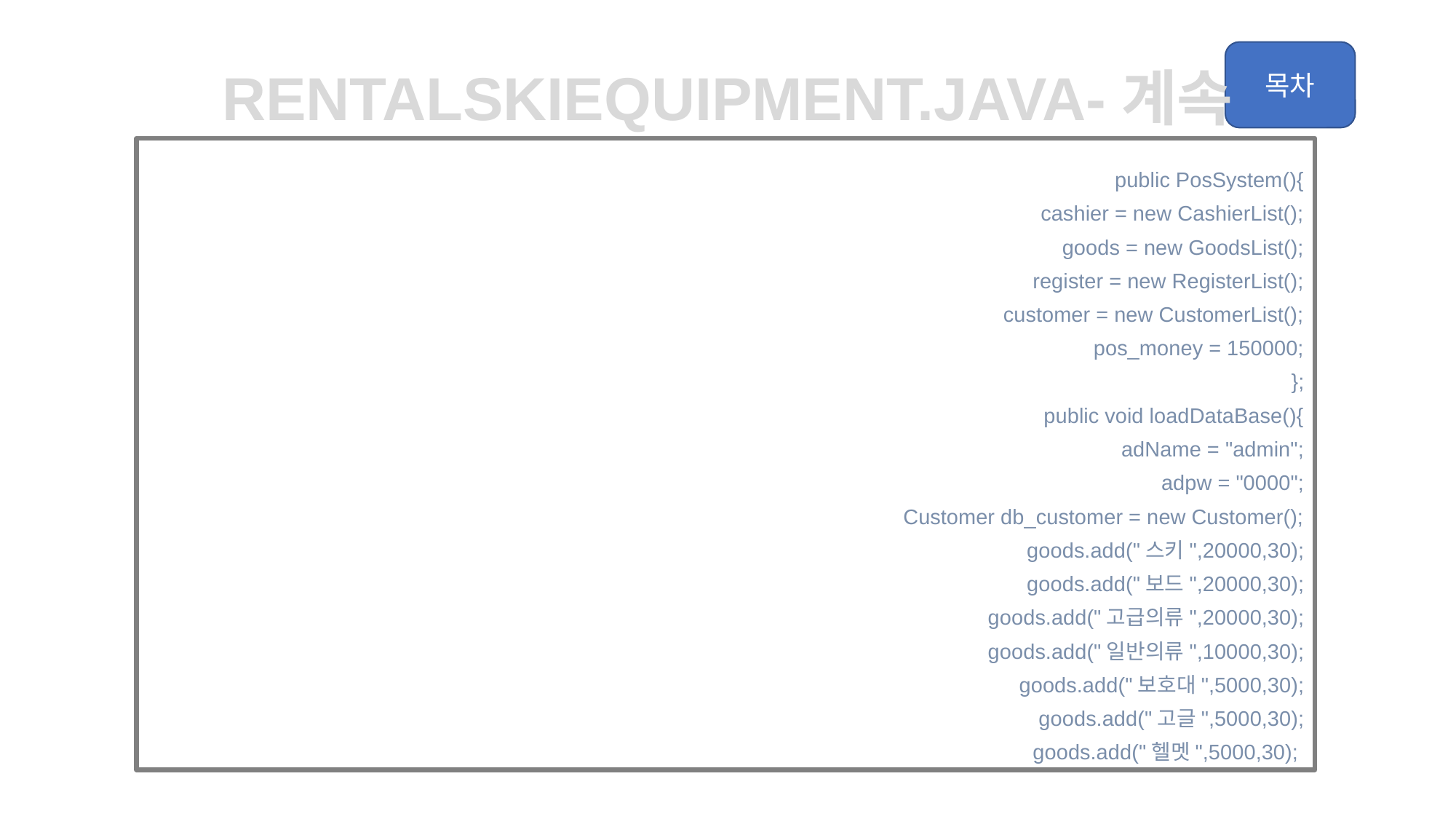

rentalskiequipment.java-계속

	public PosSystem(){
		cashier = new CashierList();
		goods = new GoodsList();
		register = new RegisterList();
		customer = new CustomerList();
		pos_money = 150000;
	};
	public void loadDataBase(){
		adName = "admin";
		adpw = "0000";
		Customer db_customer = new Customer();
		goods.add("스키",20000,30);
		goods.add("보드",20000,30);
		goods.add("고급의류",20000,30);
		goods.add("일반의류",10000,30);
		goods.add("보호대",5000,30);
		goods.add("고글",5000,30);
		goods.add("헬멧",5000,30);